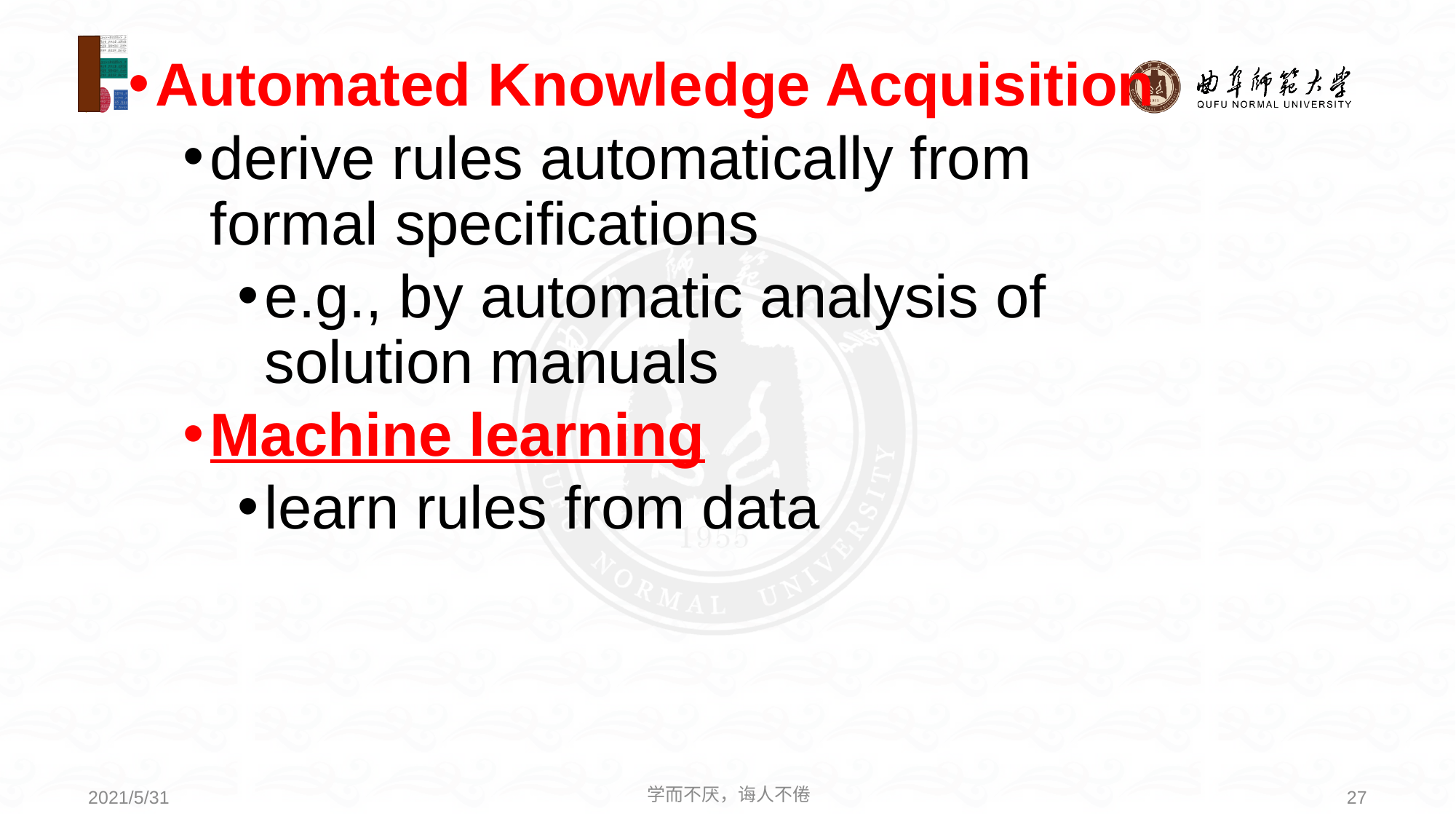

Automated Knowledge Acquisition
derive rules automatically from formal specifications
e.g., by automatic analysis of solution manuals
Machine learning
learn rules from data
学而不厌，诲人不倦
27
2021/5/31